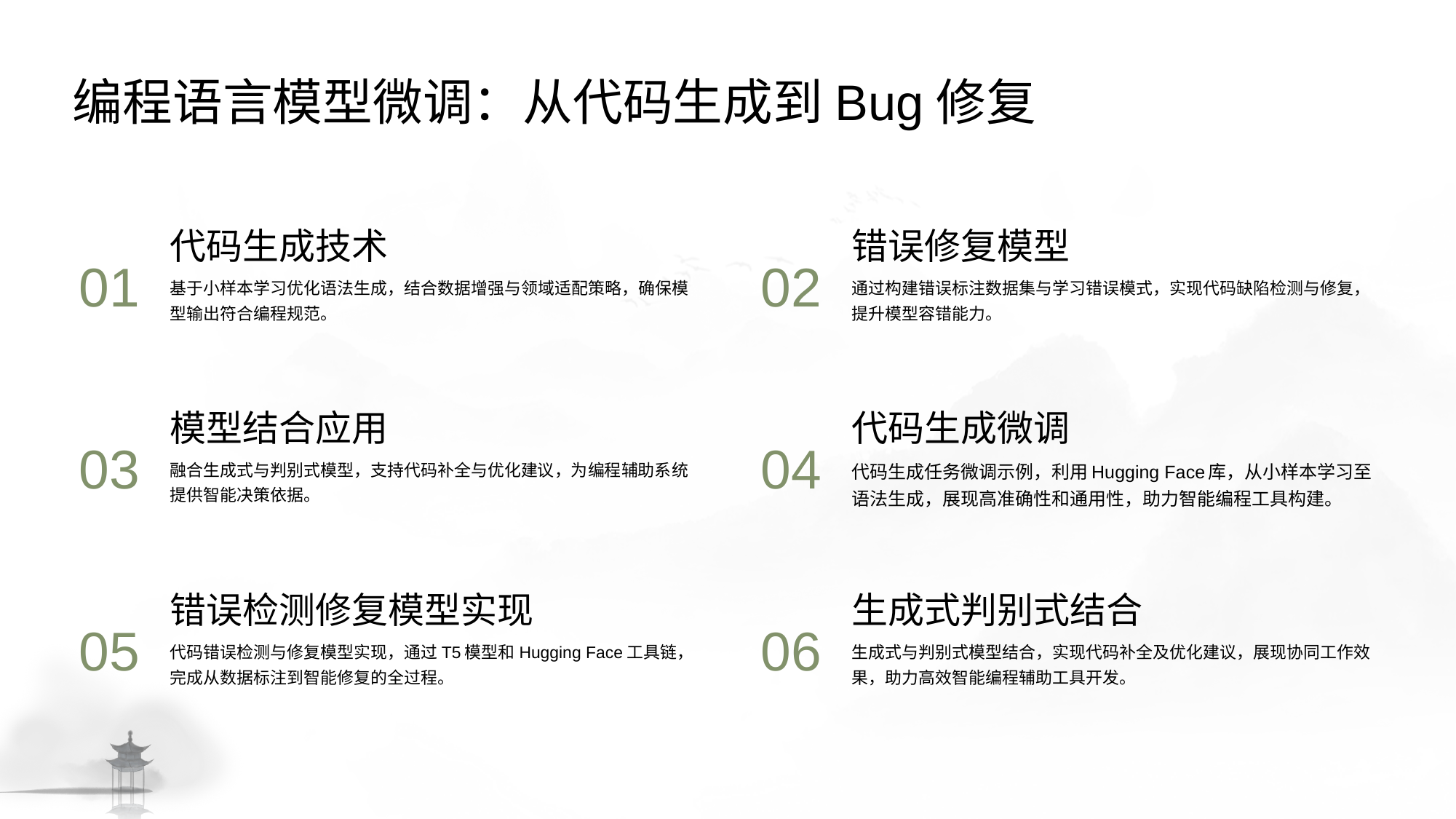

编程语言模型微调：从代码生成到Bug修复
代码生成技术
错误修复模型
01
02
基于小样本学习优化语法生成，结合数据增强与领域适配策略，确保模型输出符合编程规范。
通过构建错误标注数据集与学习错误模式，实现代码缺陷检测与修复，提升模型容错能力。
模型结合应用
代码生成微调
03
04
融合生成式与判别式模型，支持代码补全与优化建议，为编程辅助系统提供智能决策依据。
代码生成任务微调示例，利用Hugging Face库，从小样本学习至语法生成，展现高准确性和通用性，助力智能编程工具构建。
错误检测修复模型实现
生成式判别式结合
05
06
代码错误检测与修复模型实现，通过T5模型和Hugging Face工具链，完成从数据标注到智能修复的全过程。
生成式与判别式模型结合，实现代码补全及优化建议，展现协同工作效果，助力高效智能编程辅助工具开发。